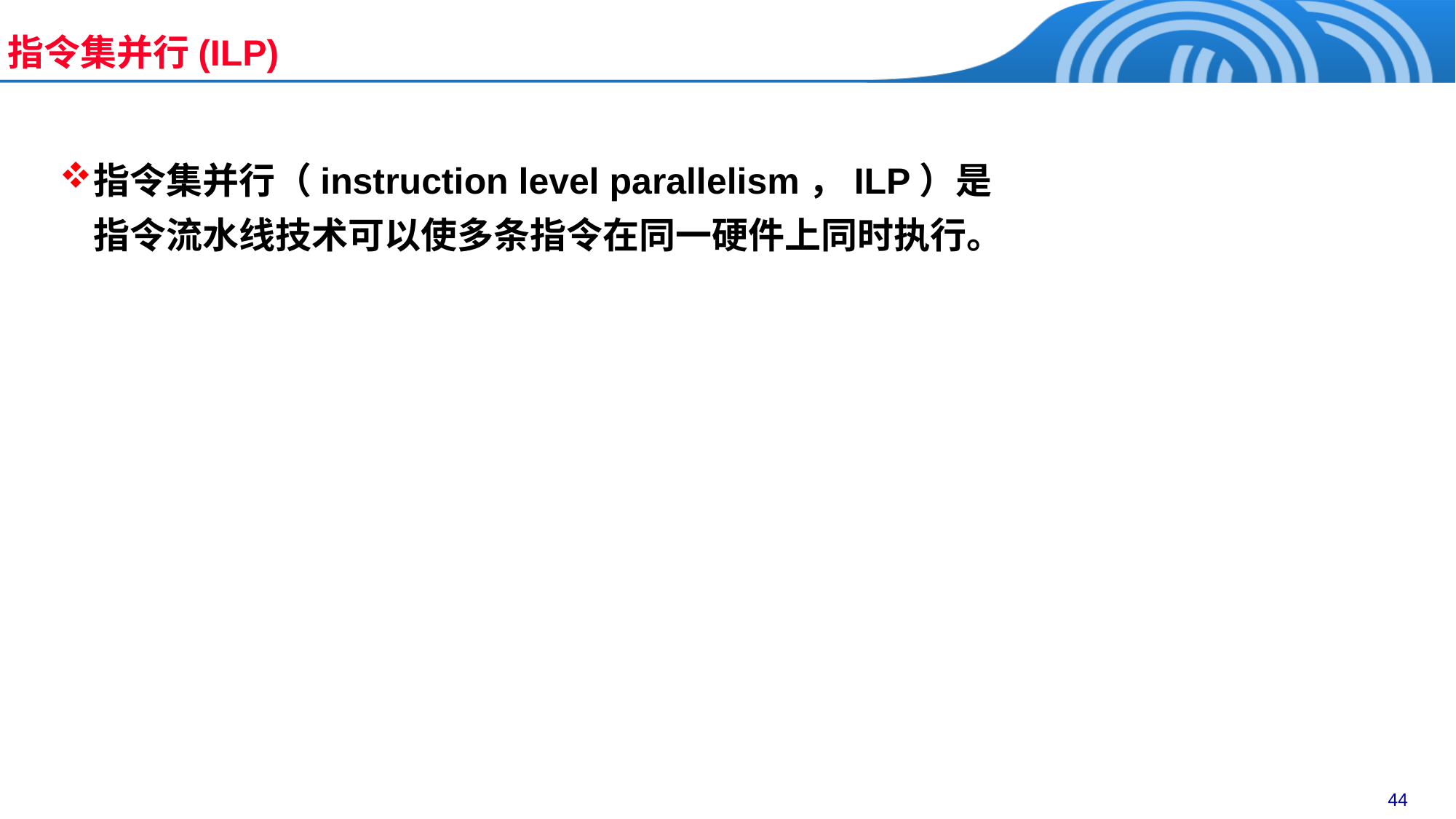

指令集并行(ILP)
指令集并行（instruction level parallelism，ILP）是指令流水线技术可以使多条指令在同一硬件上同时执行。